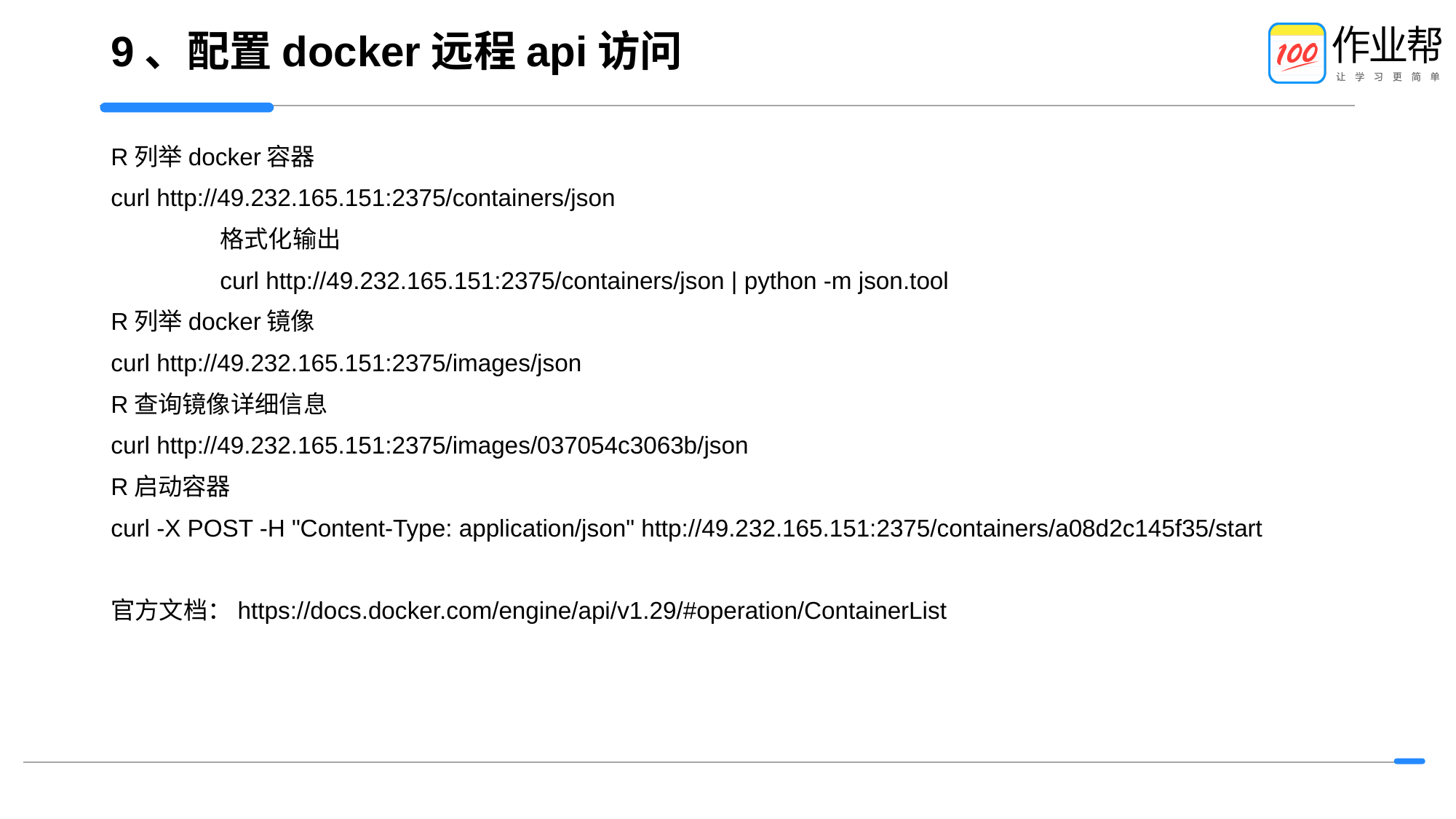

# 9、配置docker远程api访问
R列举docker容器
curl http://49.232.165.151:2375/containers/json
	格式化输出
	curl http://49.232.165.151:2375/containers/json | python -m json.tool
R列举docker镜像
curl http://49.232.165.151:2375/images/json
R查询镜像详细信息
curl http://49.232.165.151:2375/images/037054c3063b/json
R启动容器
curl -X POST -H "Content-Type: application/json" http://49.232.165.151:2375/containers/a08d2c145f35/start

官方文档：https://docs.docker.com/engine/api/v1.29/#operation/ContainerList